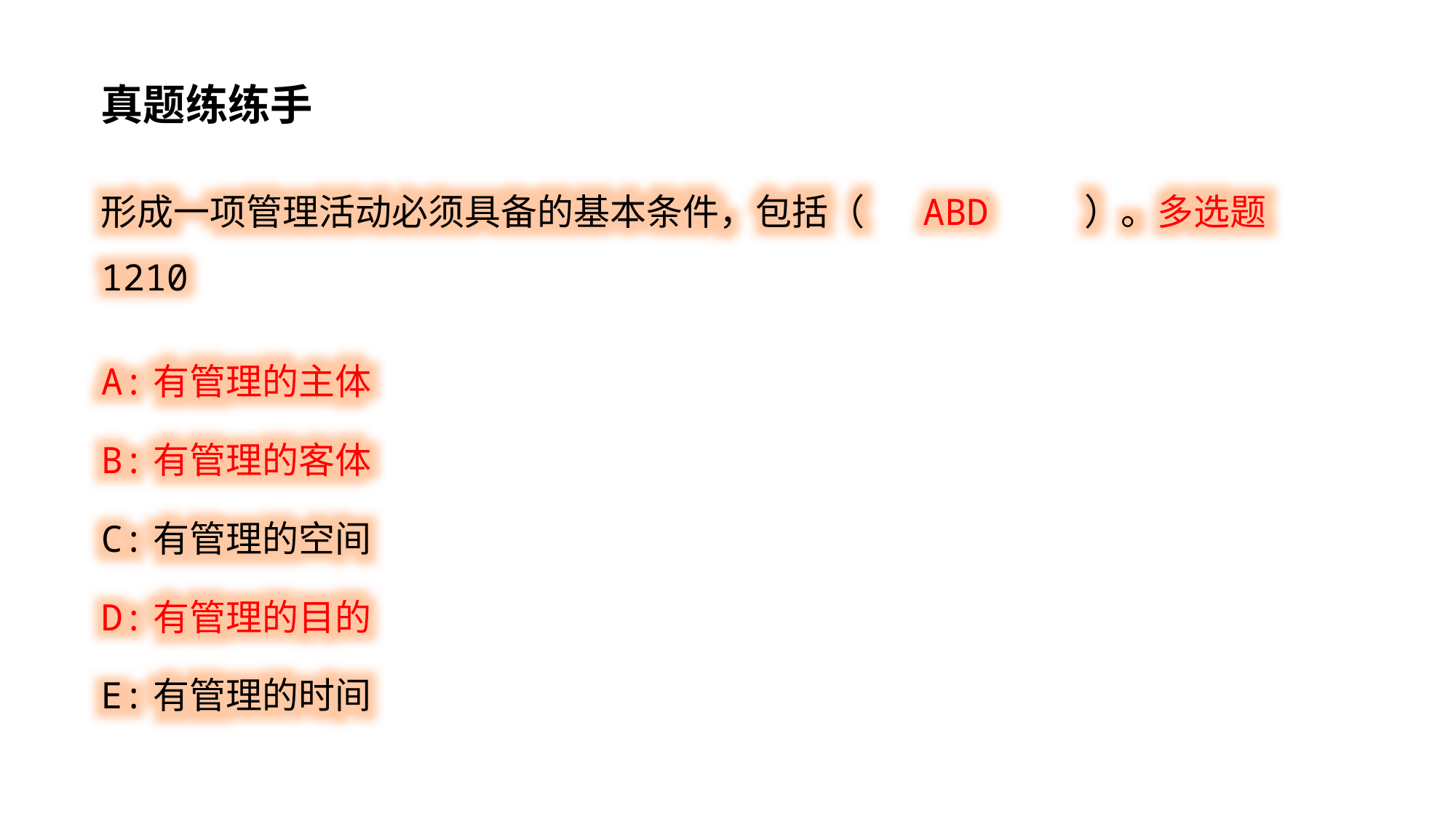

真题练练手
形成一项管理活动必须具备的基本条件，包括（      ABD    ）。多选题  1210

A:有管理的主体

B:有管理的客体

C:有管理的空间

D:有管理的目的

E:有管理的时间